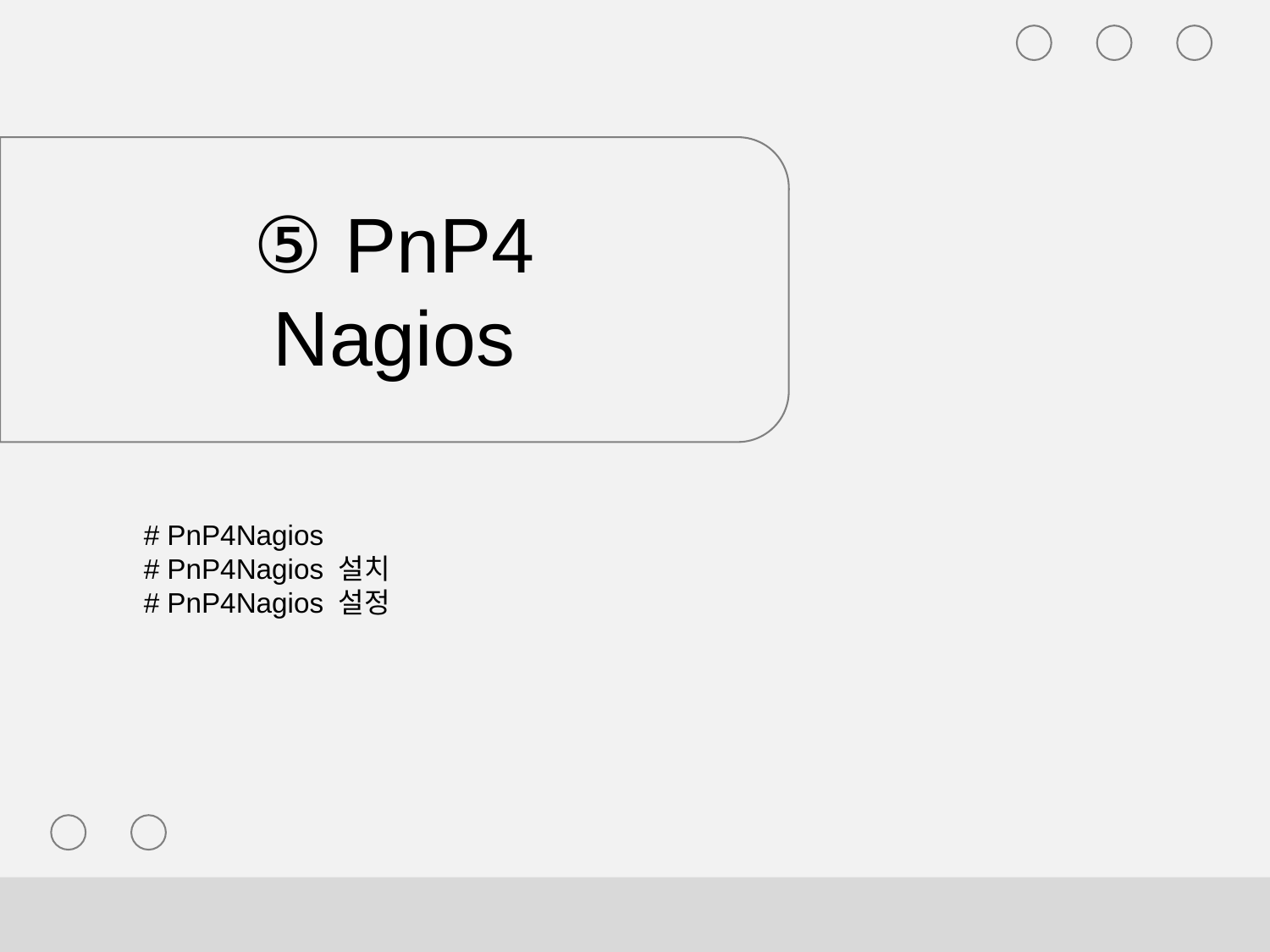

⑤ PnP4
Nagios
# PnP4Nagios
# PnP4Nagios 설치
# PnP4Nagios 설정